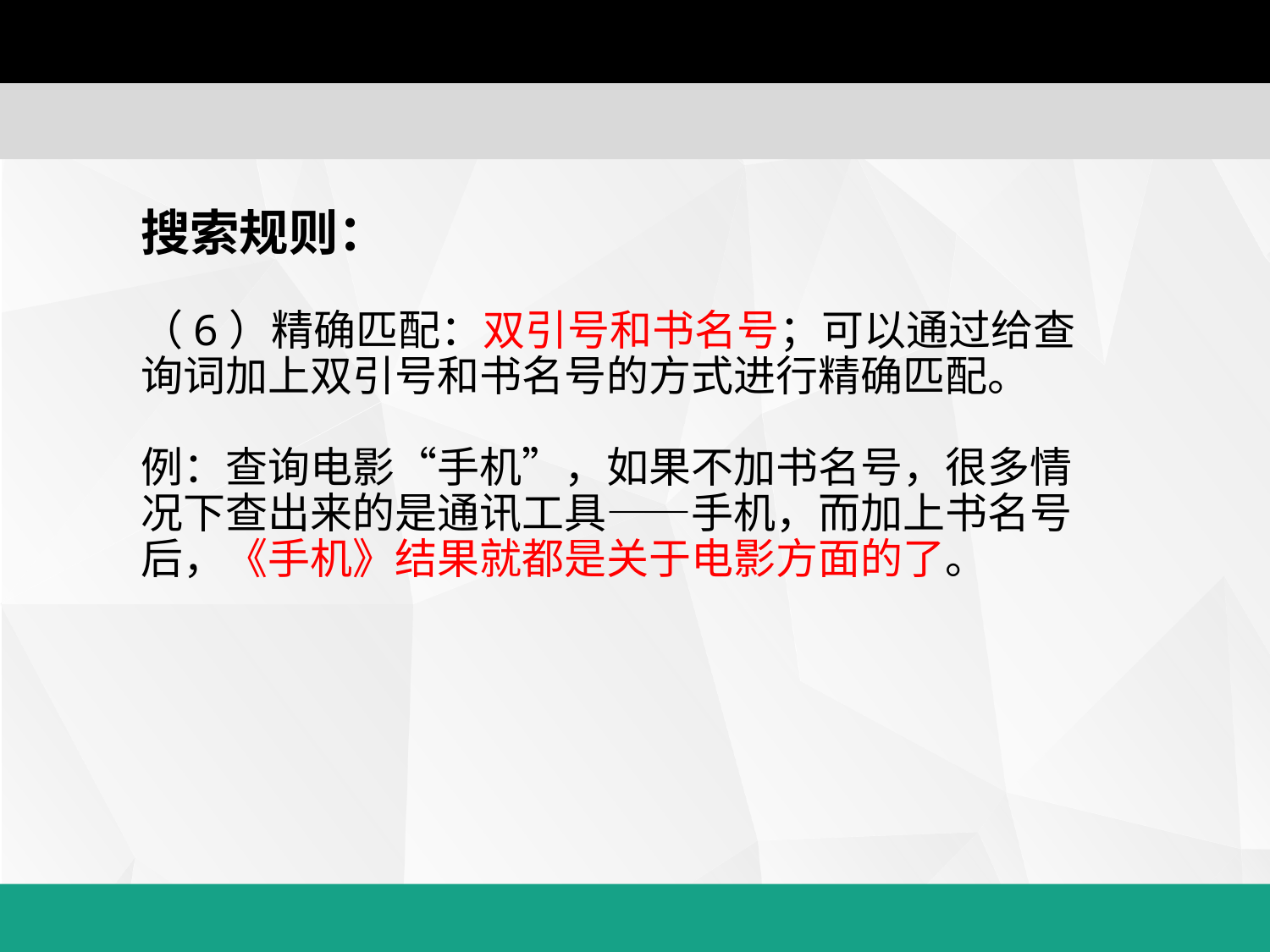

搜索规则：
（6）精确匹配：双引号和书名号；可以通过给查询词加上双引号和书名号的方式进行精确匹配。

例：查询电影“手机”，如果不加书名号，很多情况下查出来的是通讯工具——手机，而加上书名号后，《手机》结果就都是关于电影方面的了。